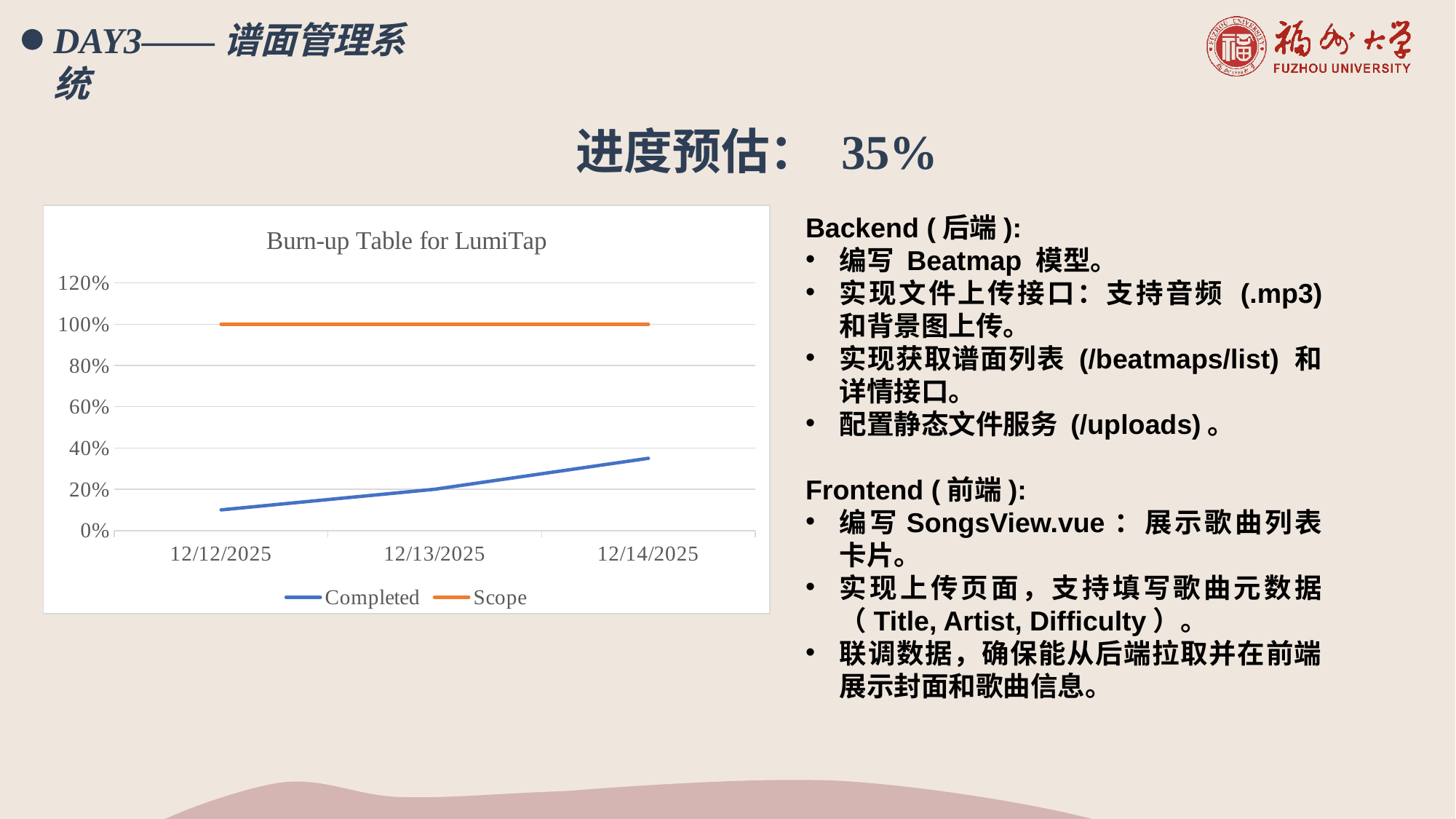

DAY3——谱面管理系统

进度预估： 35%

### Chart: Burn-up Table for LumiTap

| Category | Completed | Scope |
|---|---|---|
| 46003 | 0.1 | 1.0 |
| 46004 | 0.2 | 1.0 |
| 46005 | 0.35 | 1.0 |
Backend (后端):
编写 Beatmap 模型。
实现文件上传接口：支持音频 (.mp3) 和背景图上传。
实现获取谱面列表 (/beatmaps/list) 和详情接口。
配置静态文件服务 (/uploads)。

Frontend (前端):
编写SongsView.vue：展示歌曲列表卡片。
实现上传页面，支持填写歌曲元数据（Title, Artist, Difficulty）。
联调数据，确保能从后端拉取并在前端展示封面和歌曲信息。